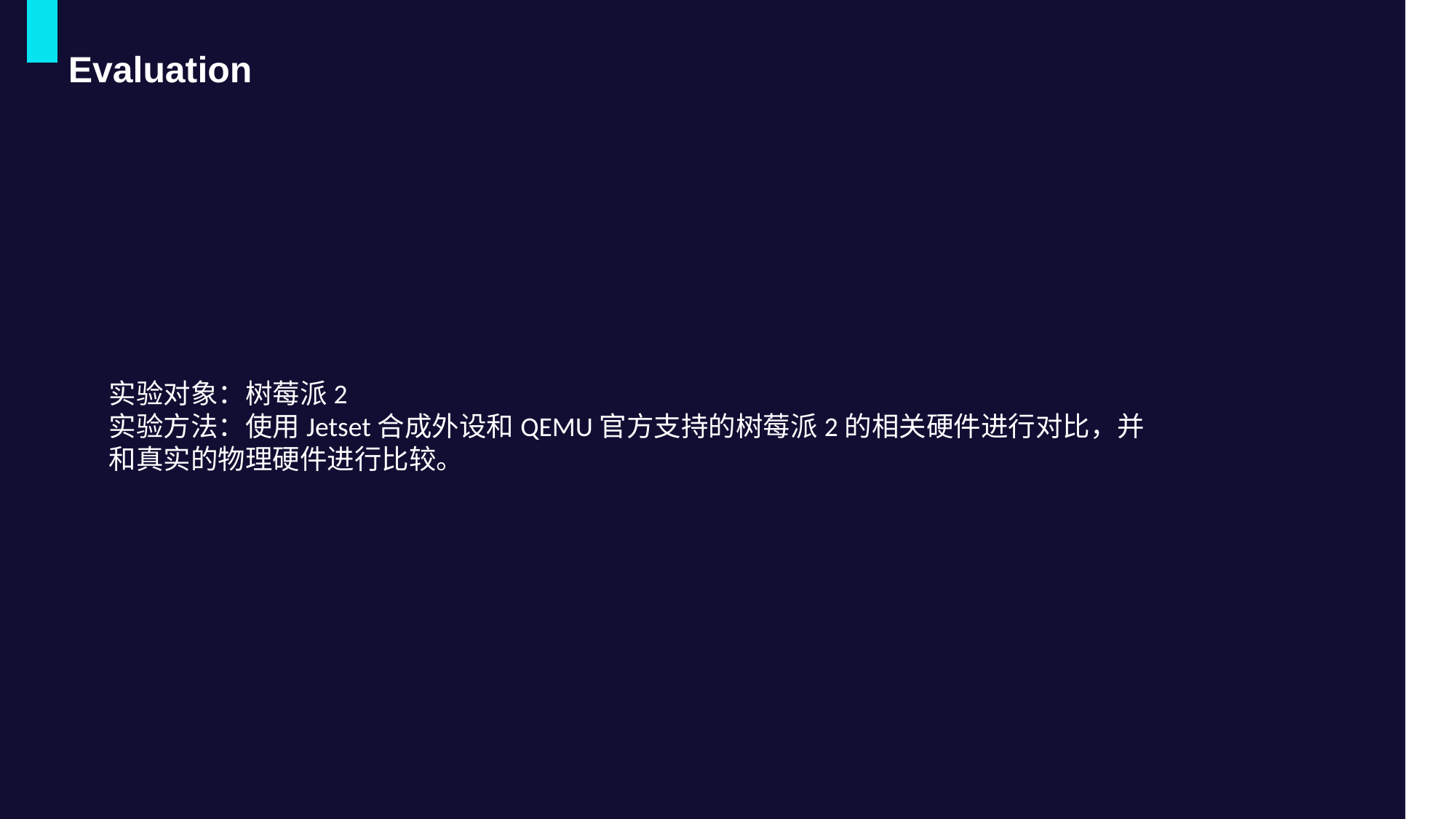

Evaluation
实验对象：树莓派2
实验方法：使用Jetset合成外设和QEMU官方支持的树莓派2的相关硬件进行对比，并和真实的物理硬件进行比较。